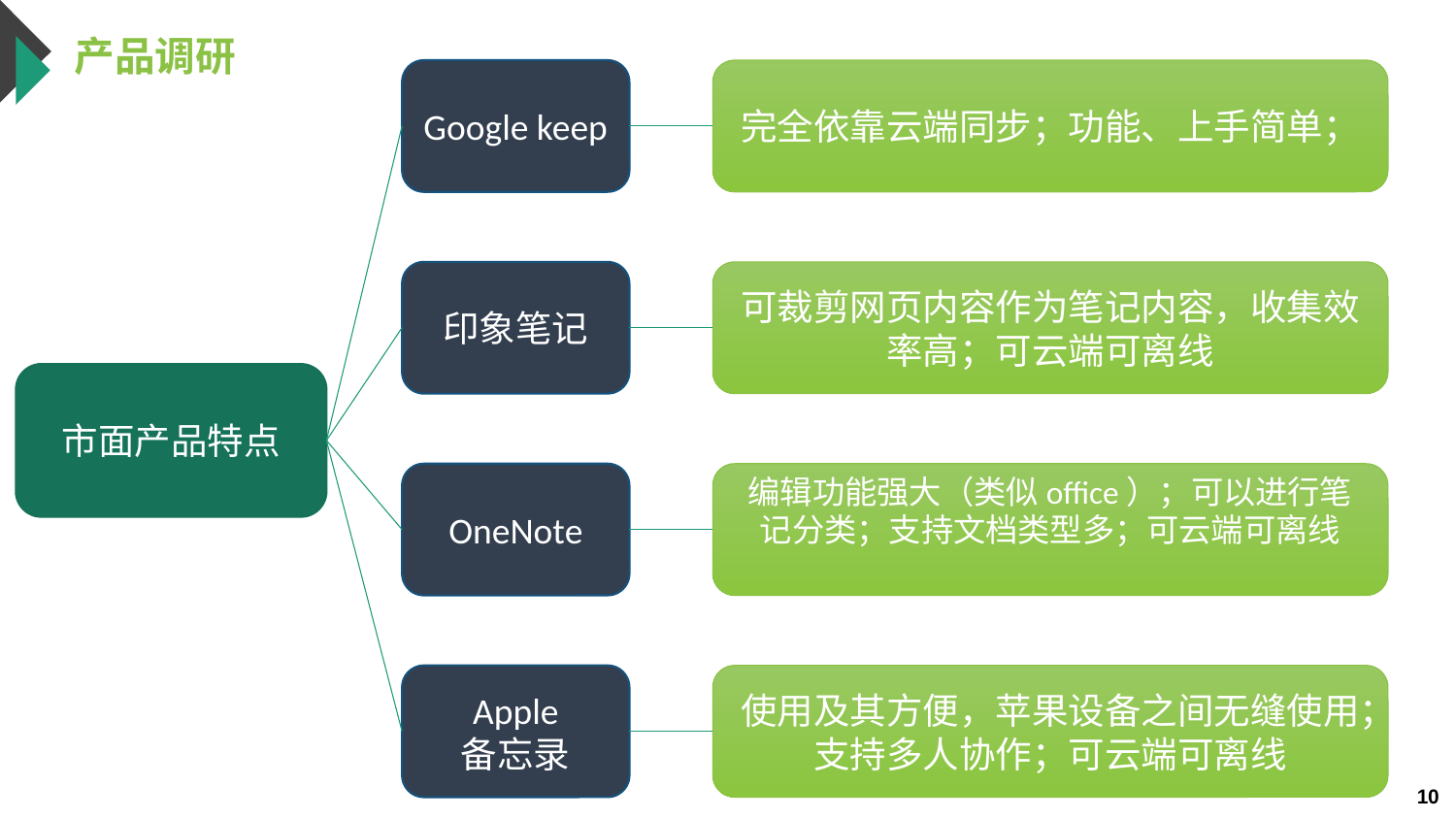

产品调研

Google keep
完全依靠云端同步；功能、上手简单；
印象笔记
可裁剪网页内容作为笔记内容，收集效率高；可云端可离线
市面产品特点
OneNote
编辑功能强大（类似office）；可以进行笔记分类；支持文档类型多；可云端可离线

Apple
备忘录
使用及其方便，苹果设备之间无缝使用；支持多人协作；可云端可离线
10